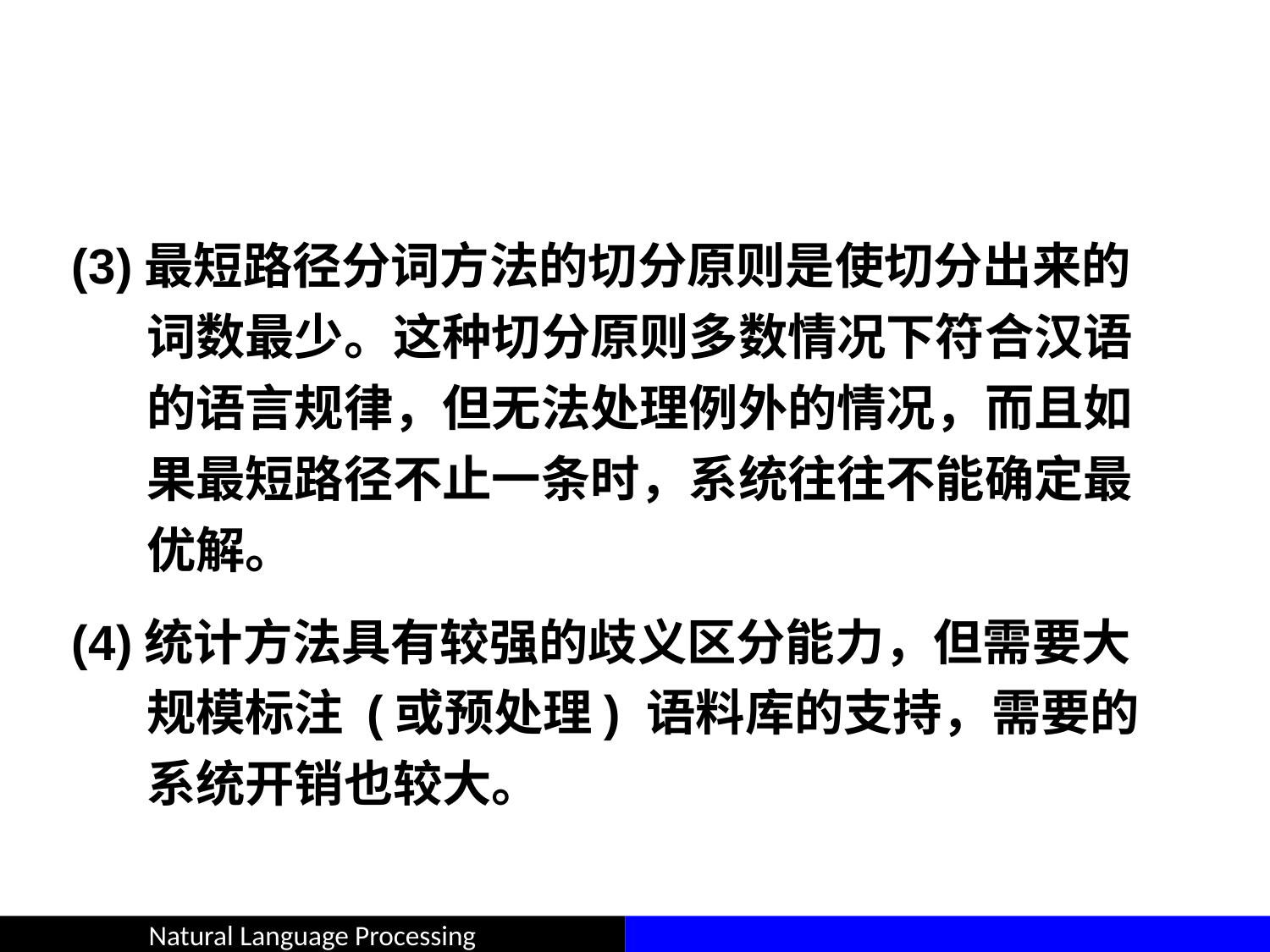

#
(3)最短路径分词方法的切分原则是使切分出来的词数最少。这种切分原则多数情况下符合汉语的语言规律，但无法处理例外的情况，而且如果最短路径不止一条时，系统往往不能确定最优解。
(4)统计方法具有较强的歧义区分能力，但需要大规模标注 (或预处理) 语料库的支持，需要的系统开销也较大。